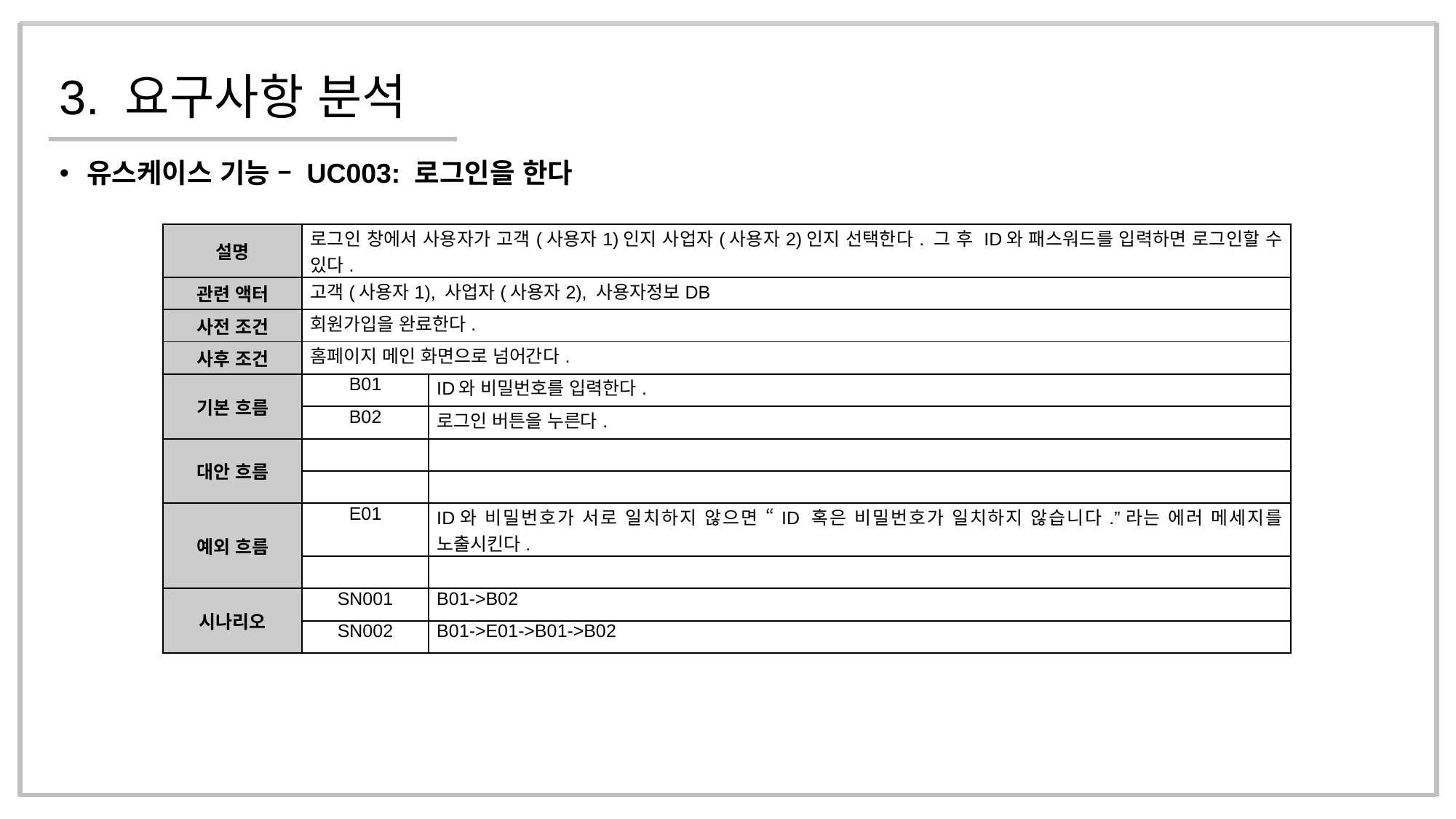

# 3. 요구사항 분석

유스케이스 기능 – UC003: 로그인을 한다
| 설명 | 로그인 창에서 사용자가 고객(사용자1)인지 사업자(사용자2)인지 선택한다. 그 후 ID와 패스워드를 입력하면 로그인할 수 있다. |  |
| --- | --- | --- |
| 관련 액터 | 고객(사용자1), 사업자(사용자2), 사용자정보DB |  |
| 사전 조건 | 회원가입을 완료한다. |  |
| 사후 조건 | 홈페이지 메인 화면으로 넘어간다. |  |
| 기본 흐름 | B01 | ID와 비밀번호를 입력한다. |
|  | B02 | 로그인 버튼을 누른다. |
| 대안 흐름 |  |  |
|  |  |  |
| 예외 흐름 | E01 | ID와 비밀번호가 서로 일치하지 않으면 “ID 혹은 비밀번호가 일치하지 않습니다.”라는 에러 메세지를 노출시킨다. |
|  |  |  |
| 시나리오 | SN001 | B01->B02 |
|  | SN002 | B01->E01->B01->B02 |